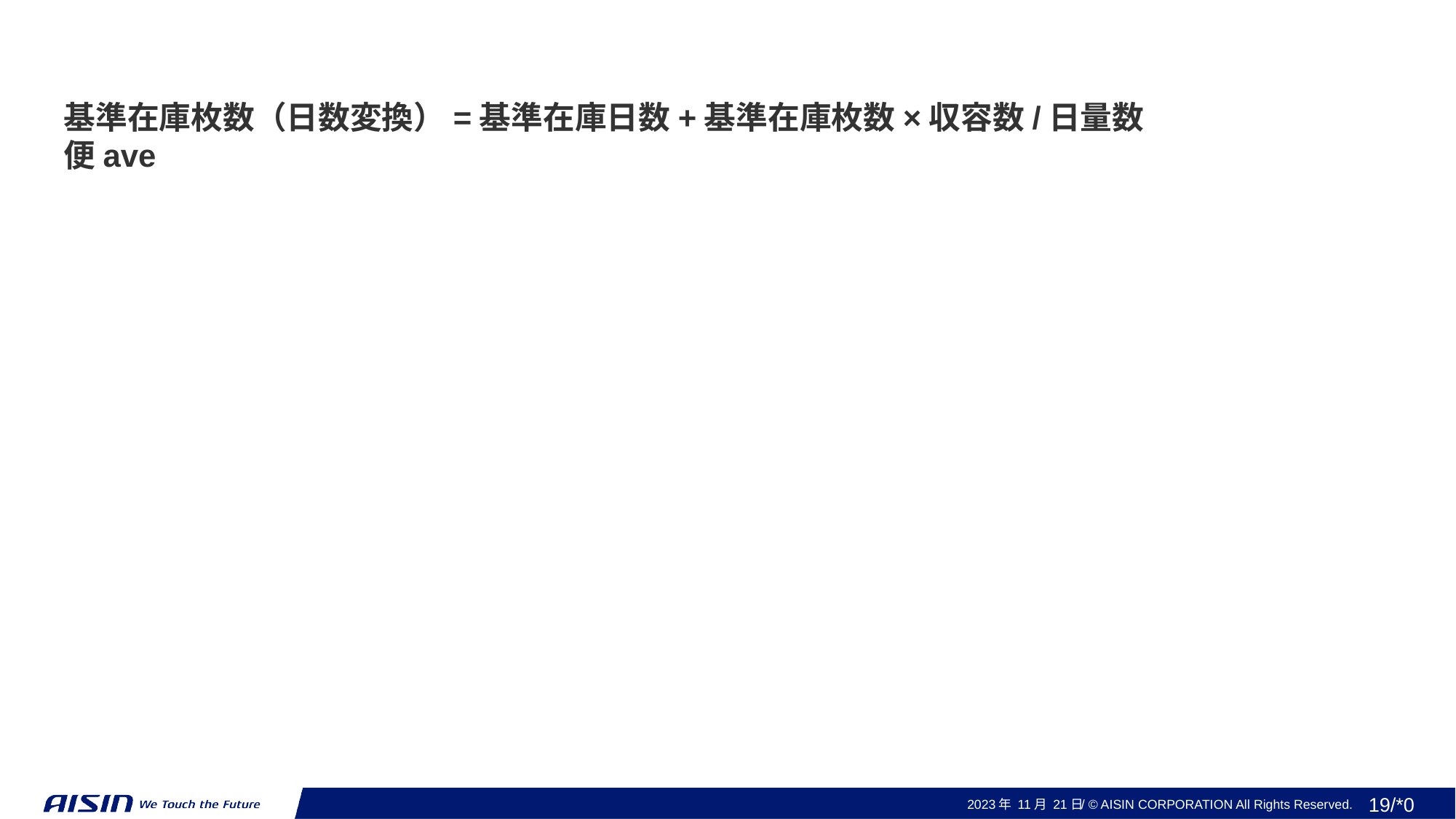

基準在庫枚数（日数変換）=基準在庫日数+基準在庫枚数×収容数/日量数
便ave
2023年 11月 21日